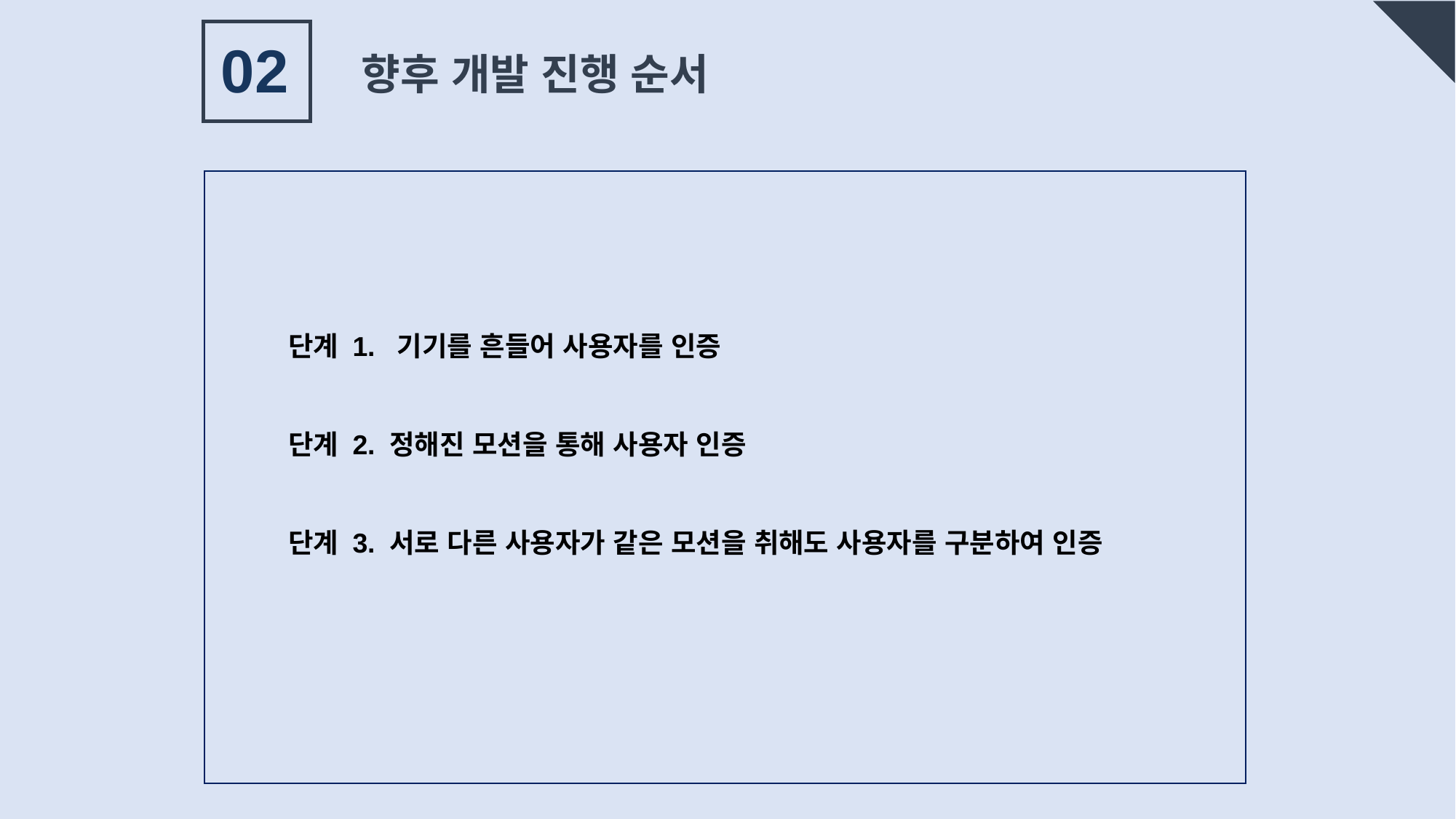

02
향후 개발 진행 순서

단계 1.  기기를 흔들어 사용자를 인증

단계 2. 정해진 모션을 통해 사용자 인증

단계 3. 서로 다른 사용자가 같은 모션을 취해도 사용자를 구분하여 인증